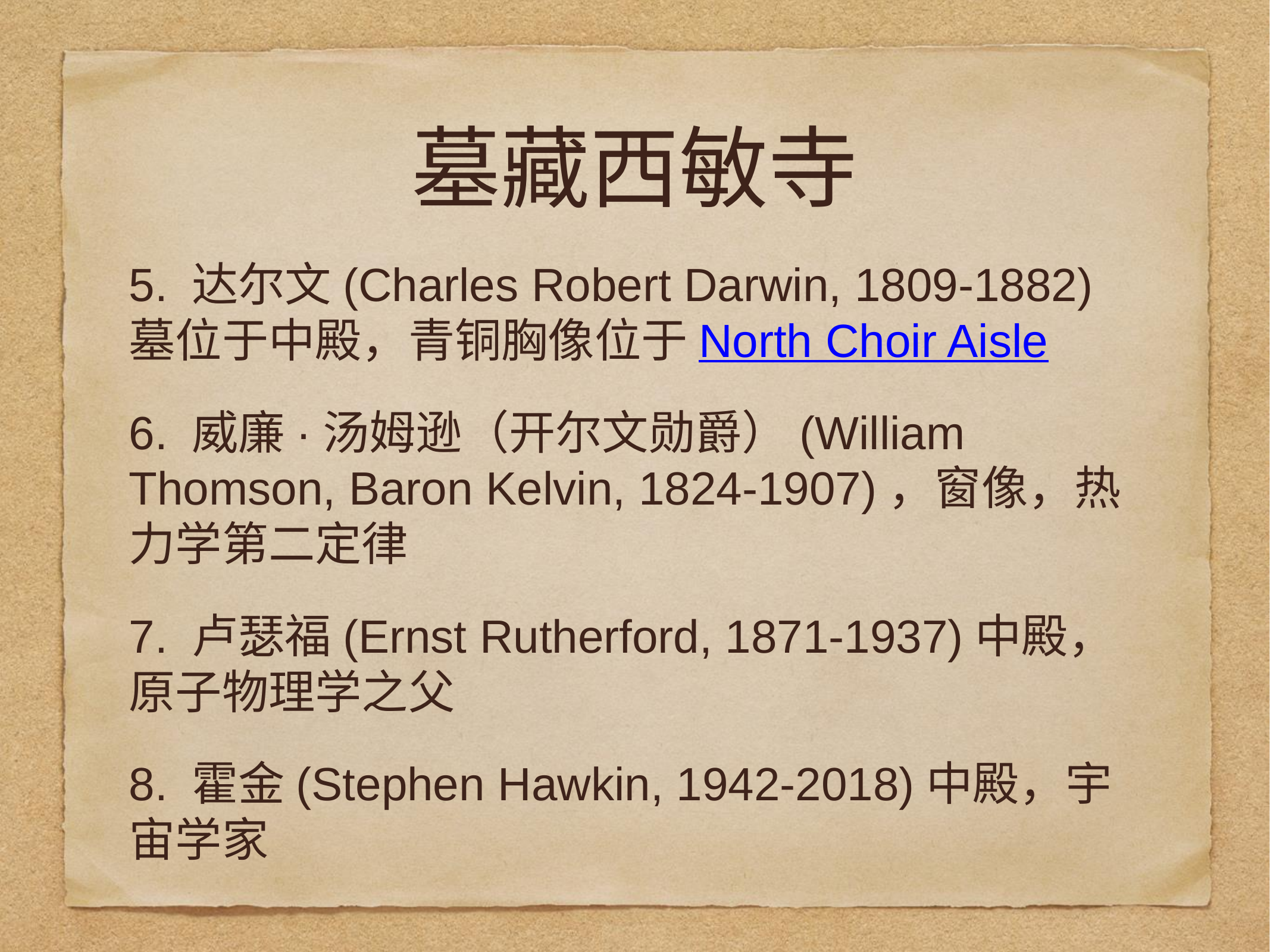

# 墓藏西敏寺
5. 达尔文(Charles Robert Darwin, 1809-1882)墓位于中殿，青铜胸像位于North Choir Aisle
6. 威廉·汤姆逊（开尔文勋爵）(William Thomson, Baron Kelvin, 1824-1907)，窗像，热力学第二定律
7. 卢瑟福(Ernst Rutherford, 1871-1937)中殿，原子物理学之父
8. 霍金(Stephen Hawkin, 1942-2018)中殿，宇宙学家